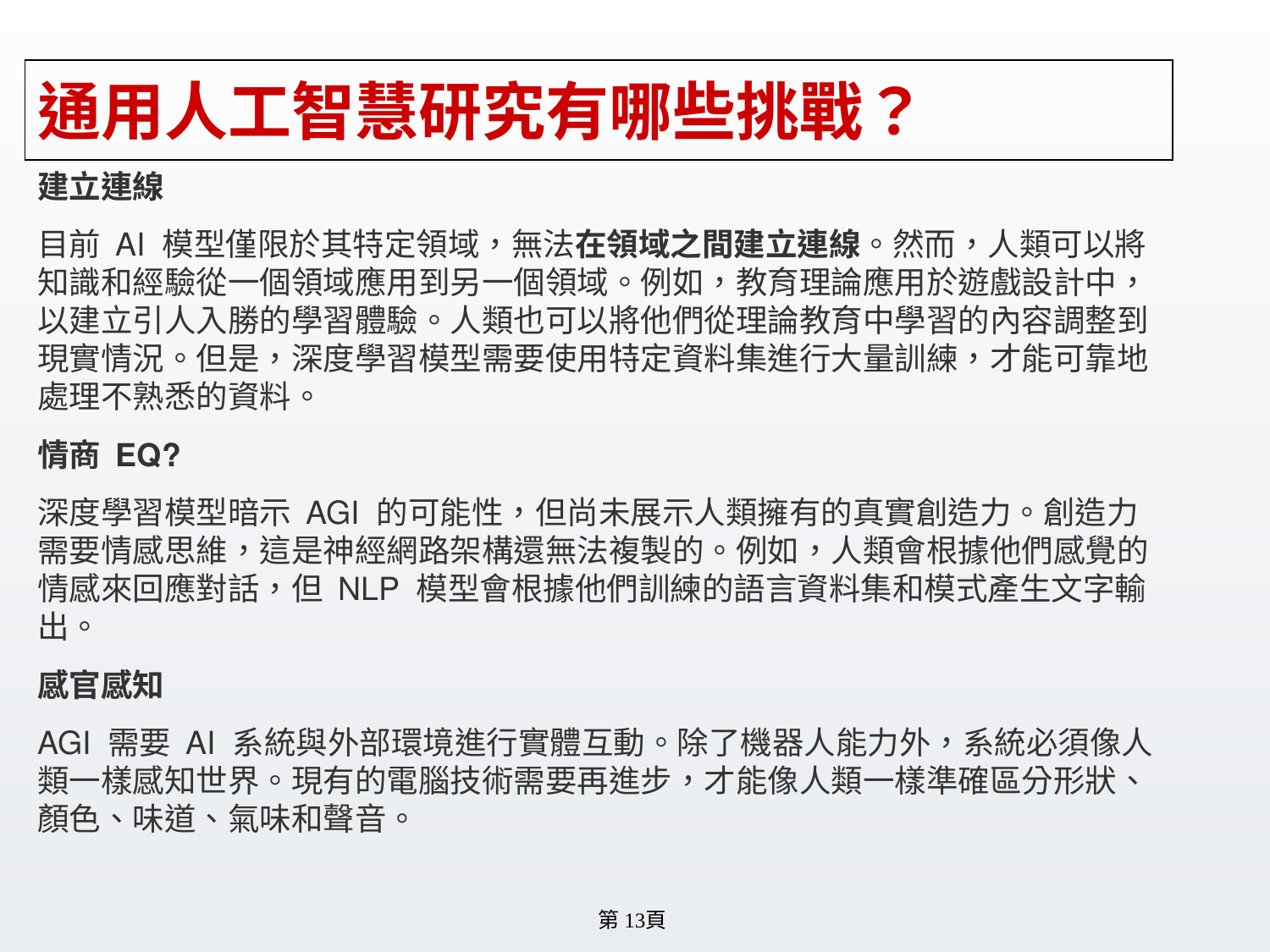

# 通用人工智慧研究有哪些挑戰？
建立連線
目前 AI 模型僅限於其特定領域，無法在領域之間建立連線。然而，人類可以將知識和經驗從一個領域應用到另一個領域。例如，教育理論應用於遊戲設計中，以建立引人入勝的學習體驗。人類也可以將他們從理論教育中學習的內容調整到現實情況。但是，深度學習模型需要使用特定資料集進行大量訓練，才能可靠地處理不熟悉的資料。
情商 EQ?
深度學習模型暗示 AGI 的可能性，但尚未展示人類擁有的真實創造力。創造力需要情感思維，這是神經網路架構還無法複製的。例如，人類會根據他們感覺的情感來回應對話，但 NLP 模型會根據他們訓練的語言資料集和模式產生文字輸出。
感官感知
AGI 需要 AI 系統與外部環境進行實體互動。除了機器人能力外，系統必須像人類一樣感知世界。現有的電腦技術需要再進步，才能像人類一樣準確區分形狀、顏色、味道、氣味和聲音。